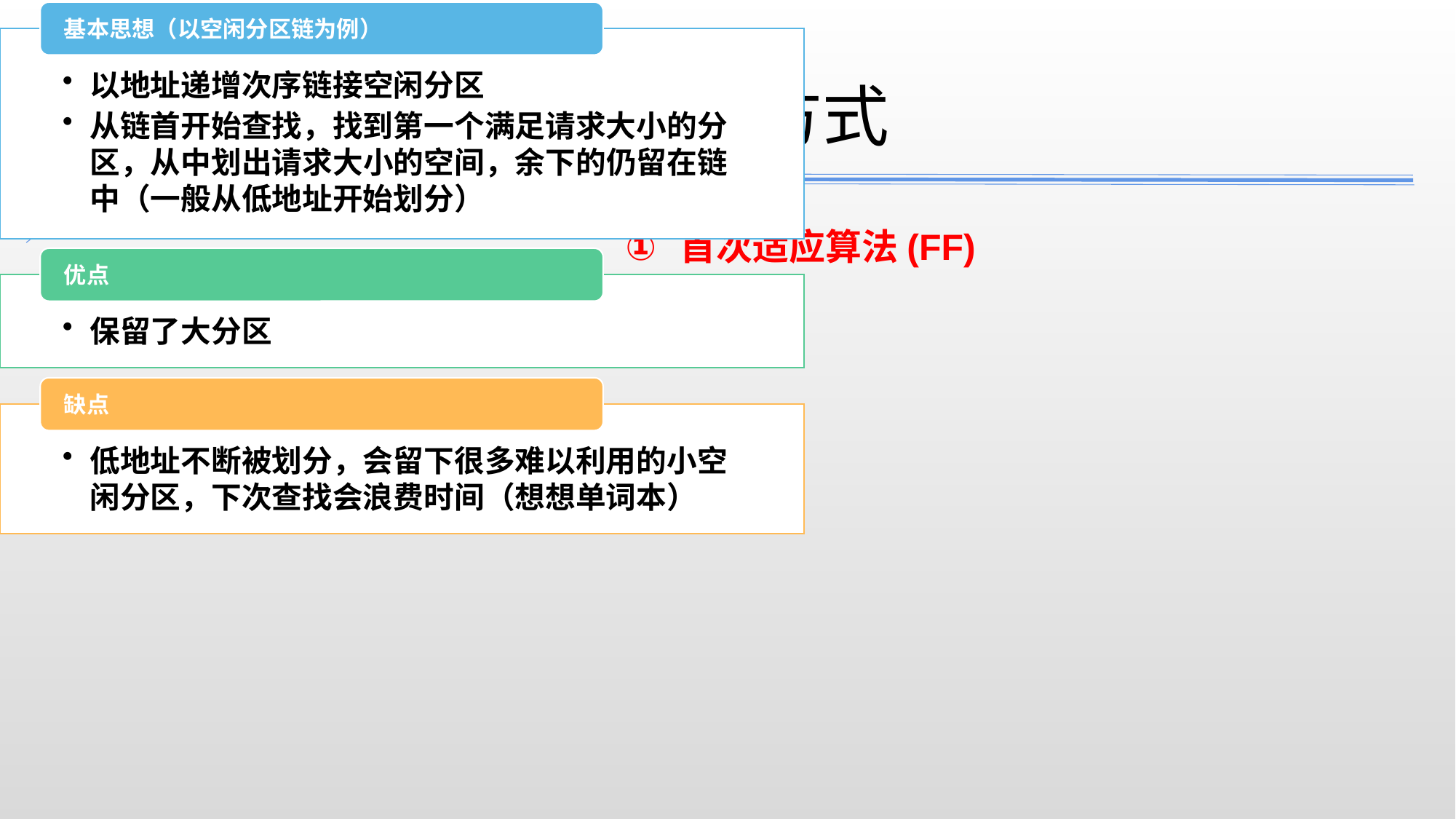

4.3连续分配存储管理方式

首次适应算法(FF)

需要解决的问题
数据结构；
分区分配算法；
分区分配和回收操作；

以地址递增次序链接空闲分区
从链首开始查找，找到第一个满足请求大小的分区，从中划出请求大小的空间，余下的仍留在链中（一般从低地址开始划分）
基本思想（以空闲分区链为例）
保留了大分区
优点
低地址不断被划分，会留下很多难以利用的小空闲分区，下次查找会浪费时间（想想单词本）
缺点